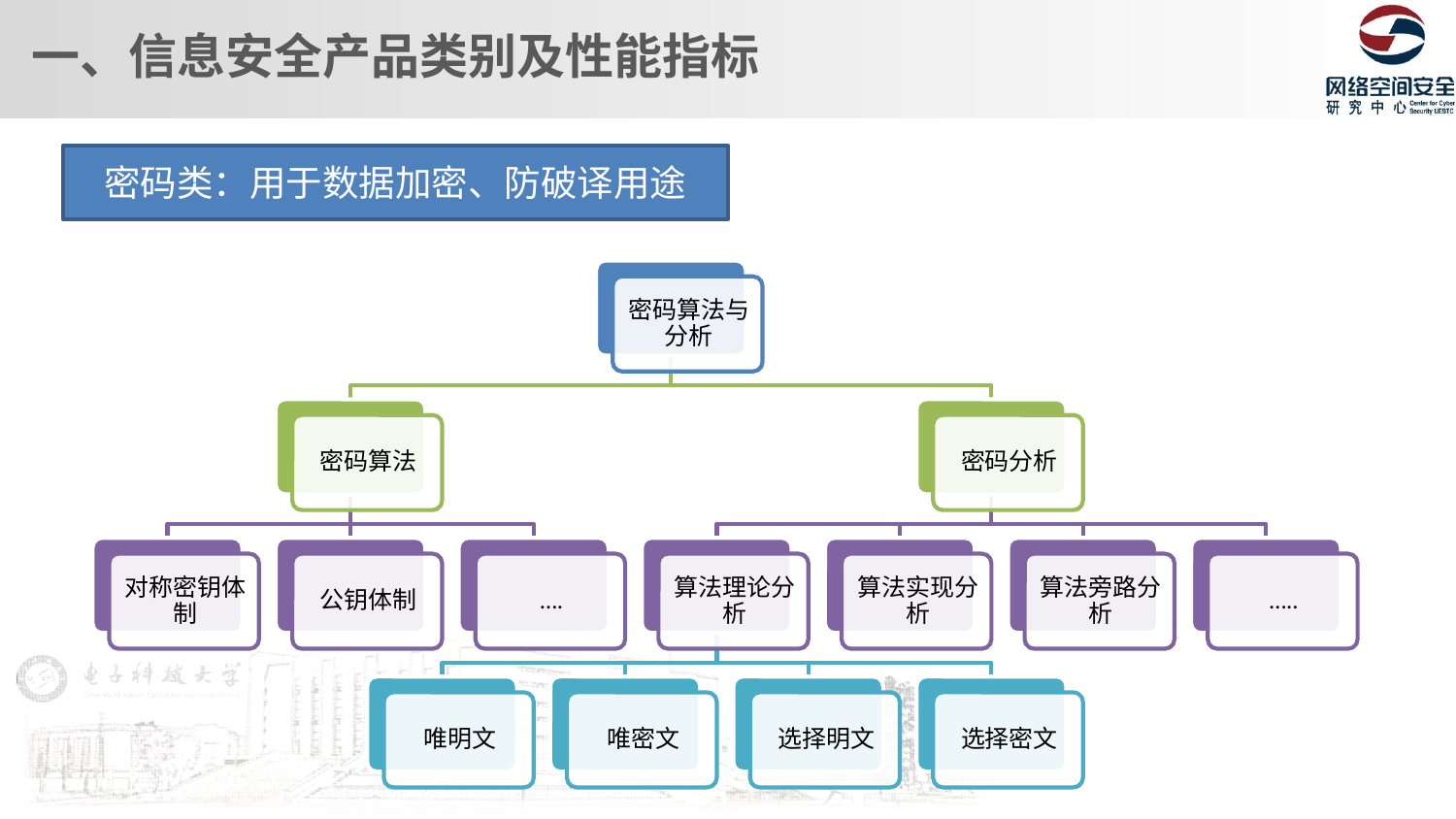

一、信息安全产品类别及性能指标
密码类：用于数据加密、防破译用途
密码算法与分析
密码算法
对称密钥体制
公钥体制
….
密码分析
算法理论分析
唯明文
唯密文
选择明文
选择密文
算法实现分析
算法旁路分析
…..